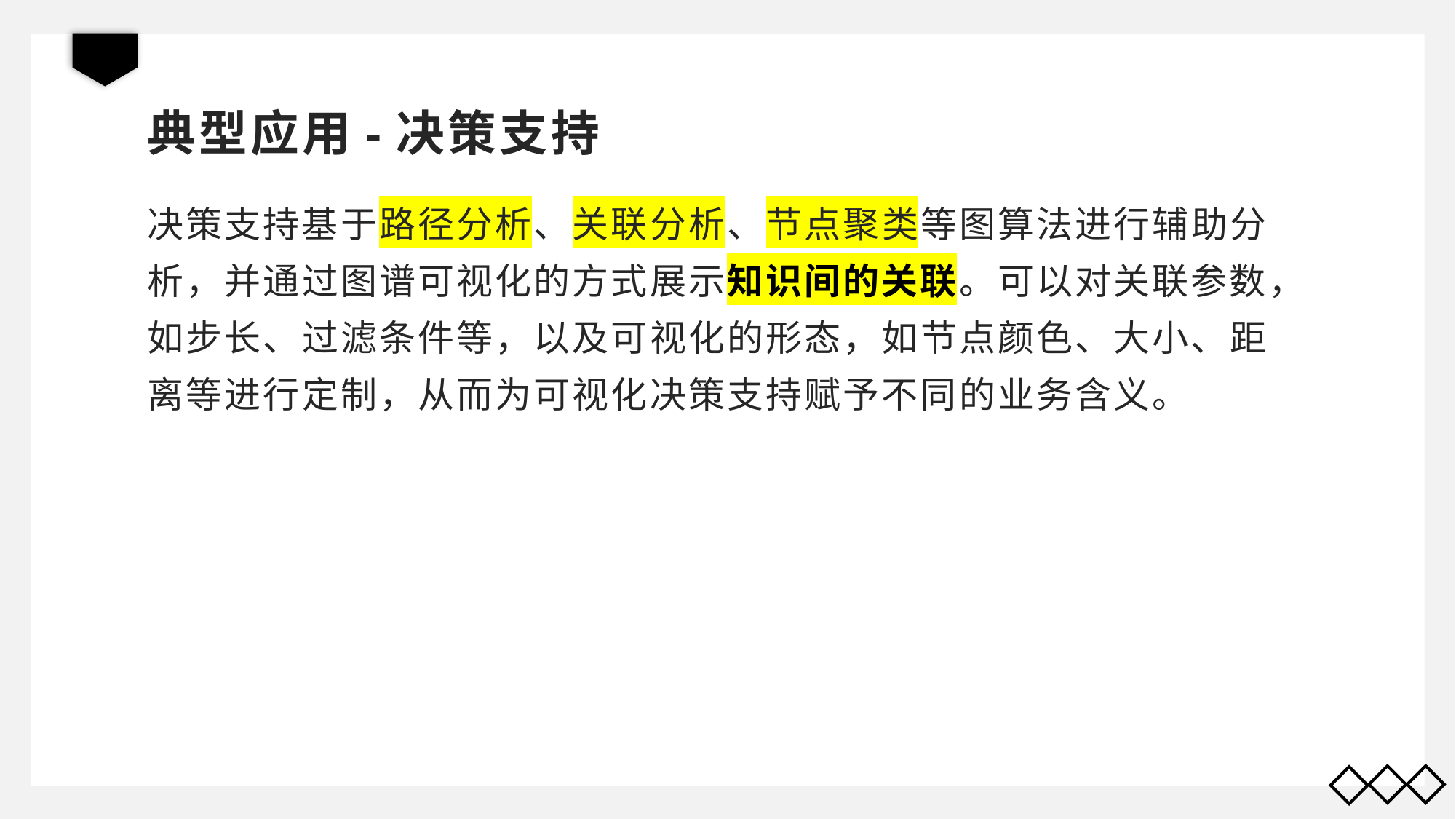

# 典型应用-决策支持
决策支持基于路径分析、关联分析、节点聚类等图算法进行辅助分析，并通过图谱可视化的方式展示知识间的关联。可以对关联参数，如步长、过滤条件等，以及可视化的形态，如节点颜色、大小、距离等进行定制，从而为可视化决策支持赋予不同的业务含义。